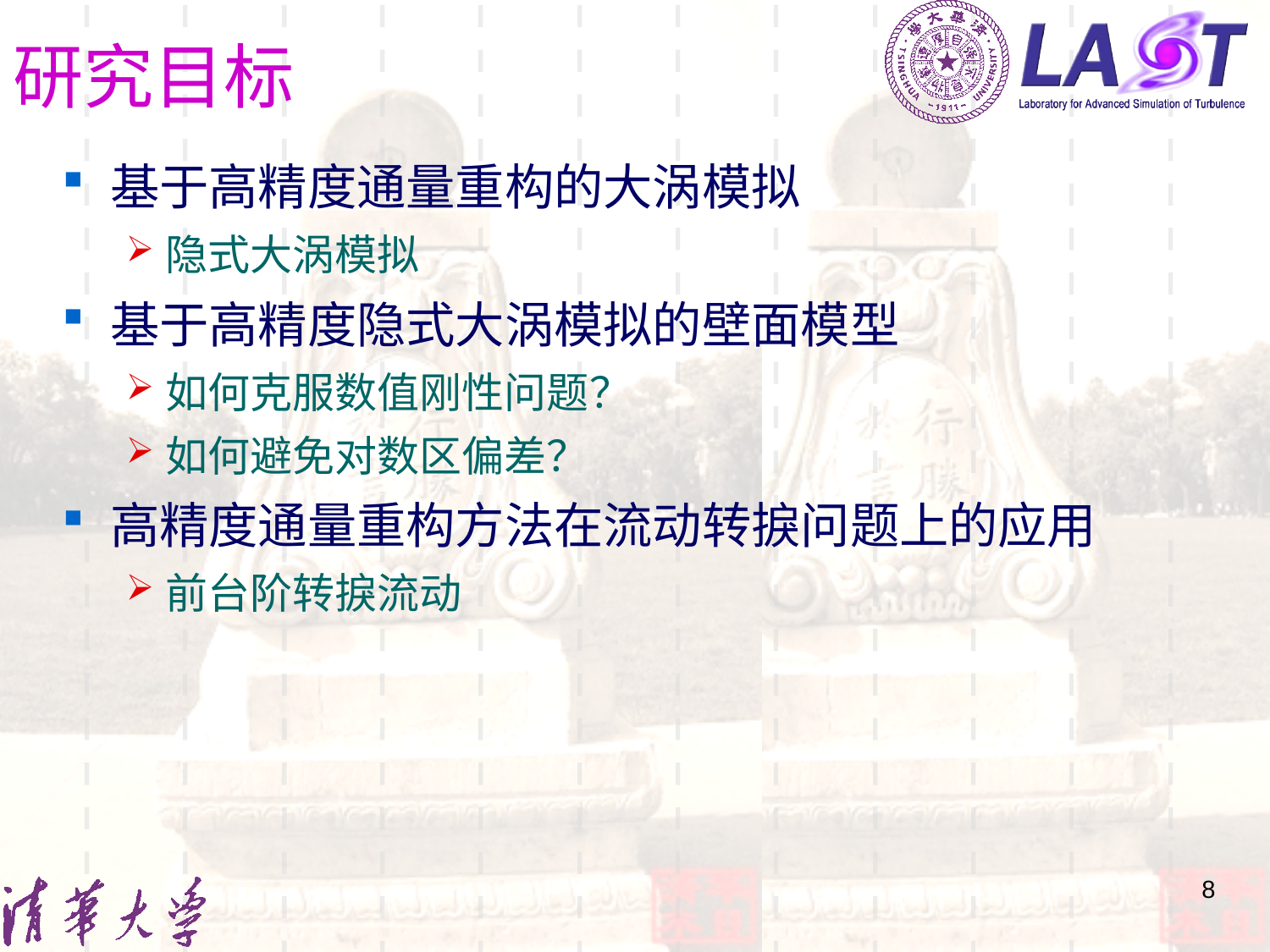

# 研究目标
基于高精度通量重构的大涡模拟
隐式大涡模拟
基于高精度隐式大涡模拟的壁面模型
如何克服数值刚性问题？
如何避免对数区偏差？
高精度通量重构方法在流动转捩问题上的应用
前台阶转捩流动
8